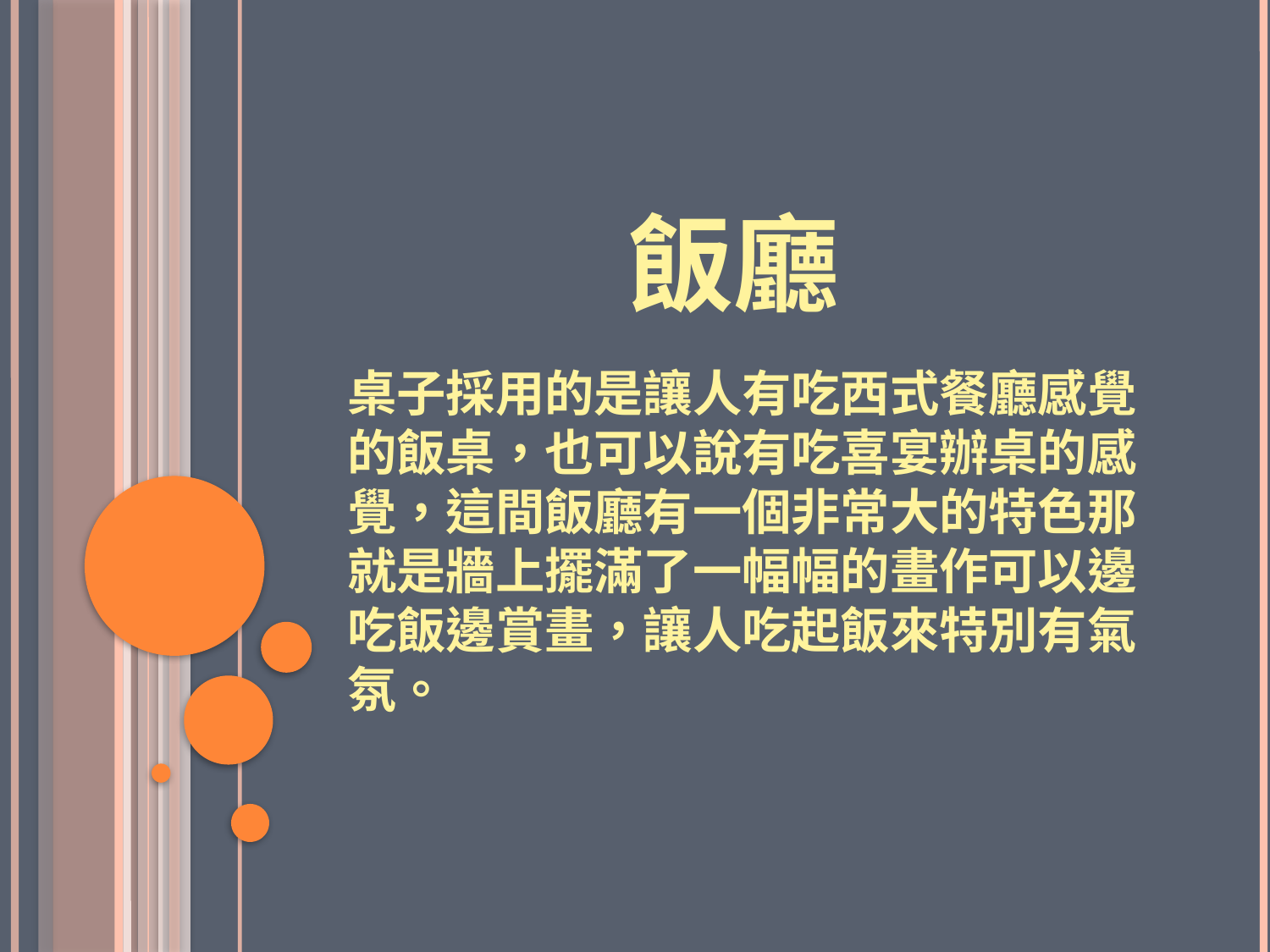

# 飯廳
桌子採用的是讓人有吃西式餐廳感覺的飯桌，也可以說有吃喜宴辦桌的感覺，這間飯廳有一個非常大的特色那就是牆上擺滿了一幅幅的畫作可以邊吃飯邊賞畫，讓人吃起飯來特別有氣氛。